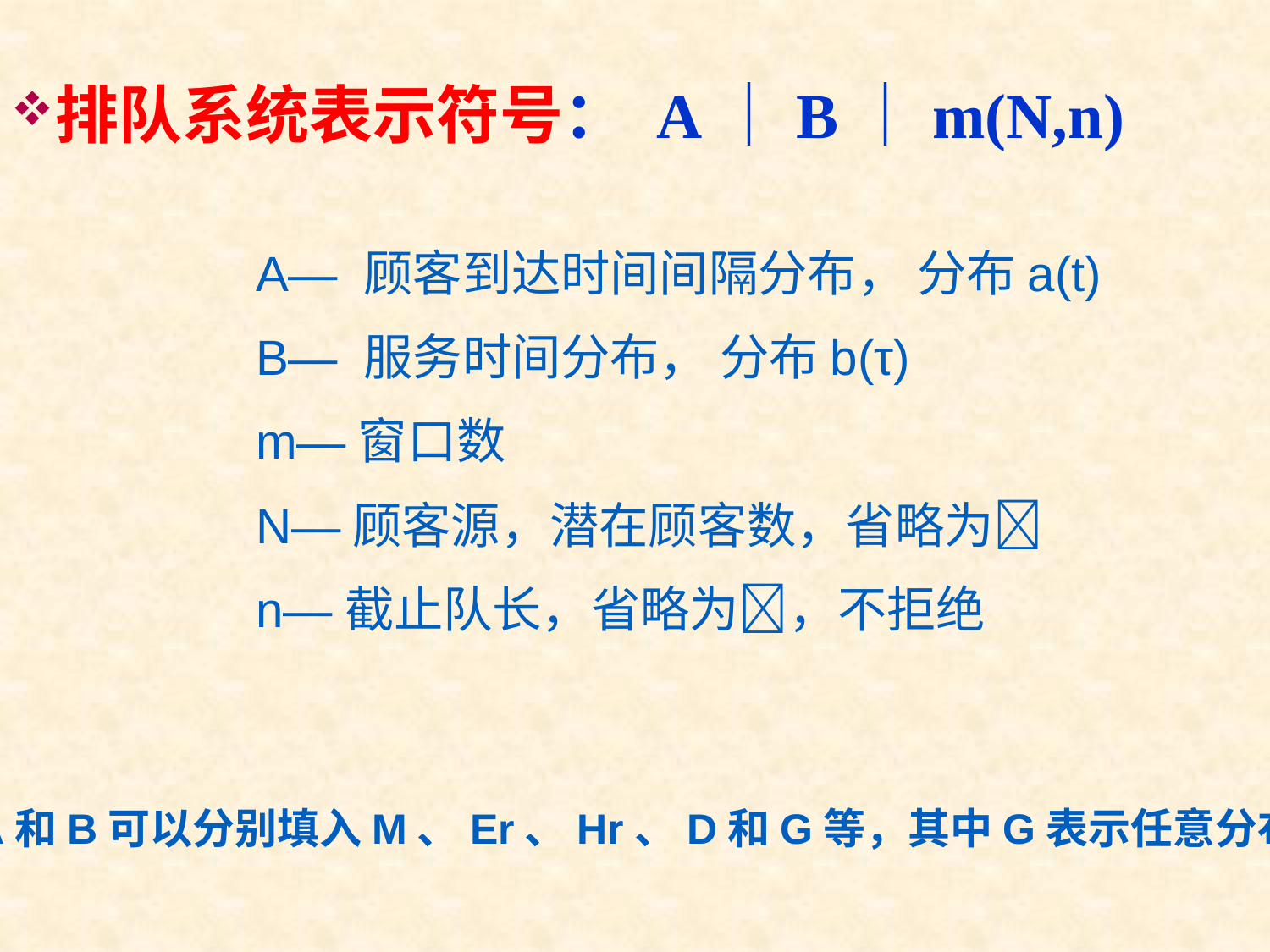

排队系统表示符号： A｜B｜m(N,n)
A— 顾客到达时间间隔分布， 分布a(t)
B— 服务时间分布， 分布b(τ)
m—窗口数
N—顾客源，潜在顾客数，省略为∞
n—截止队长，省略为∞，不拒绝

A和B可以分别填入M、Er、Hr、D和G等，其中G表示任意分布